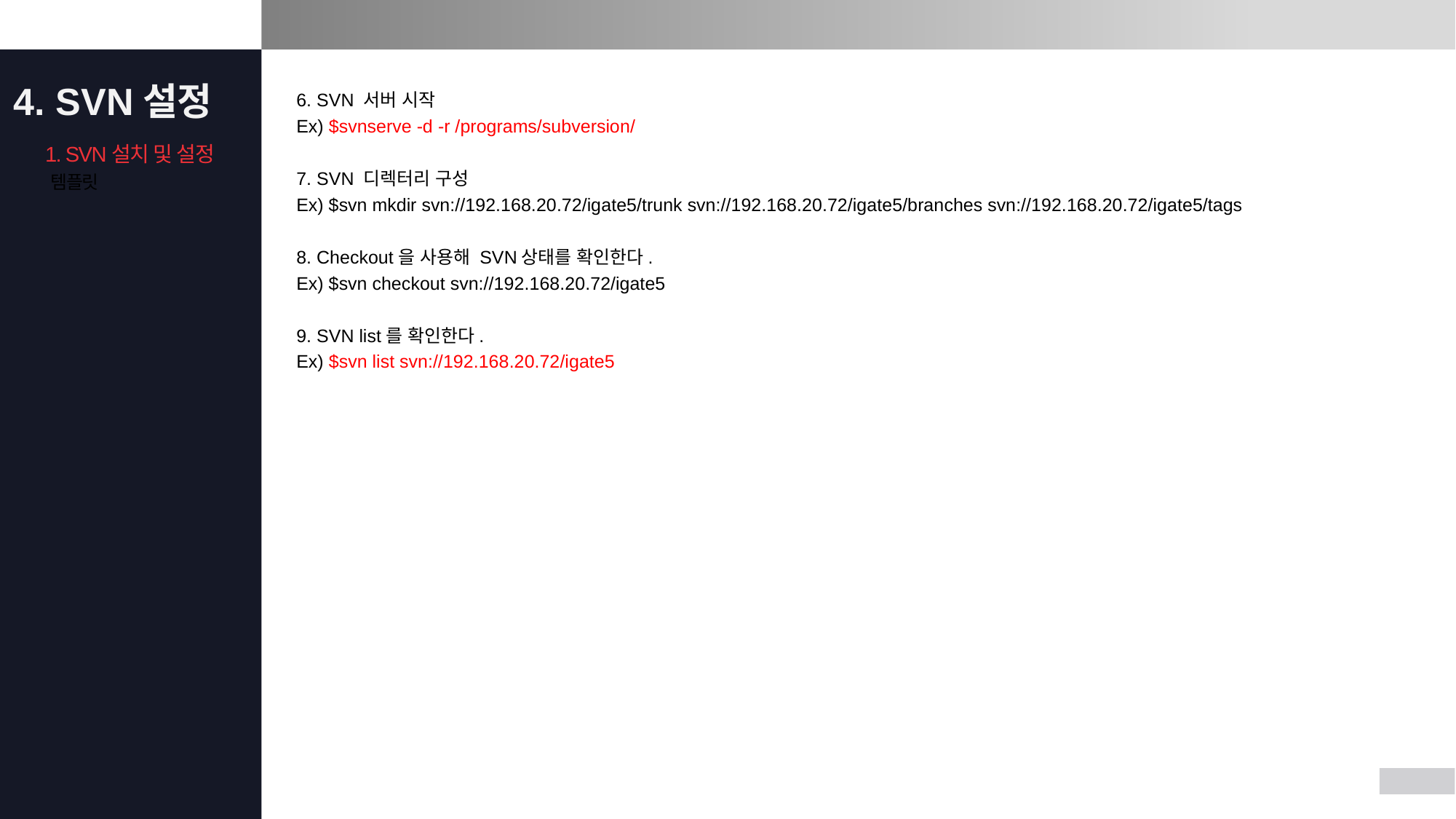

4. SVN설정
6. SVN 서버 시작
Ex) $svnserve -d -r /programs/subversion/

7. SVN 디렉터리 구성
Ex) $svn mkdir svn://192.168.20.72/igate5/trunk svn://192.168.20.72/igate5/branches svn://192.168.20.72/igate5/tags

8. Checkout을 사용해 SVN상태를 확인한다.
Ex) $svn checkout svn://192.168.20.72/igate5

9. SVN list를 확인한다.
Ex) $svn list svn://192.168.20.72/igate5
Appendix
템플릿
1. SVN설치 및 설정